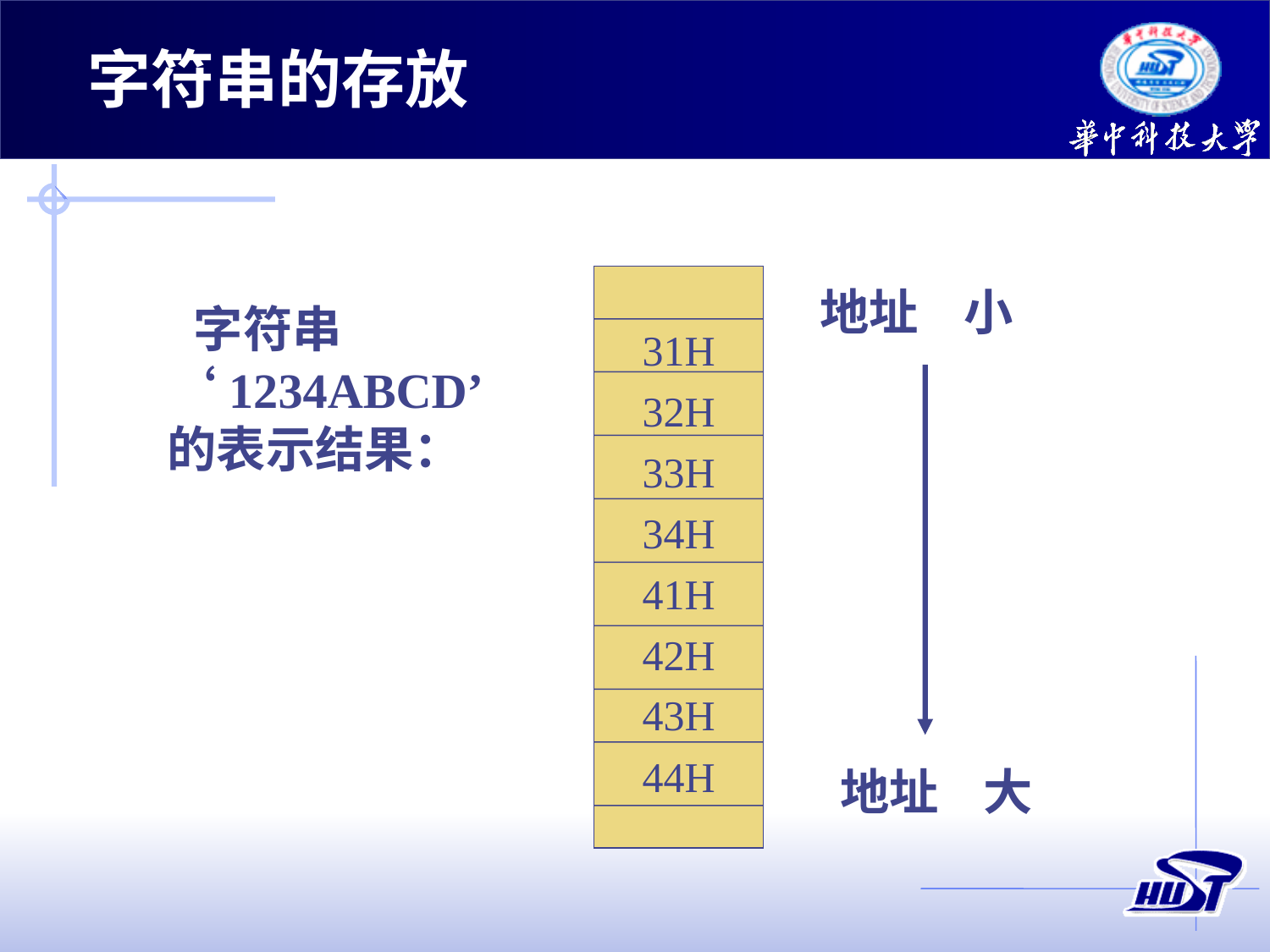

字符串的存放
31H
32H
33H
34H
41H
42H
43H
44H
地址    小
 字符串 ‘1234ABCD’ 的表示结果：

地址    大